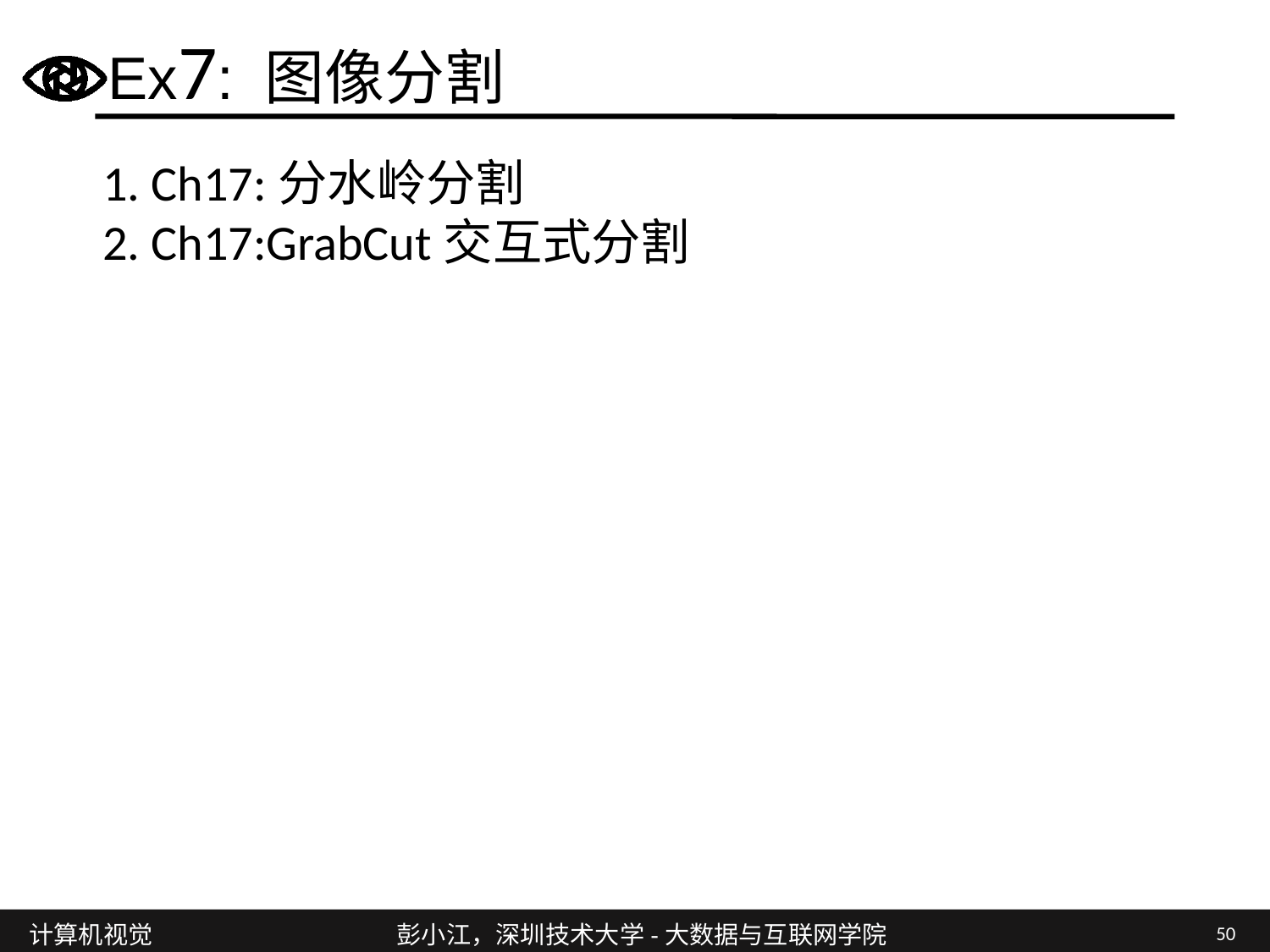

# Ex7: 图像分割
1. Ch17:分水岭分割
2. Ch17:GrabCut交互式分割